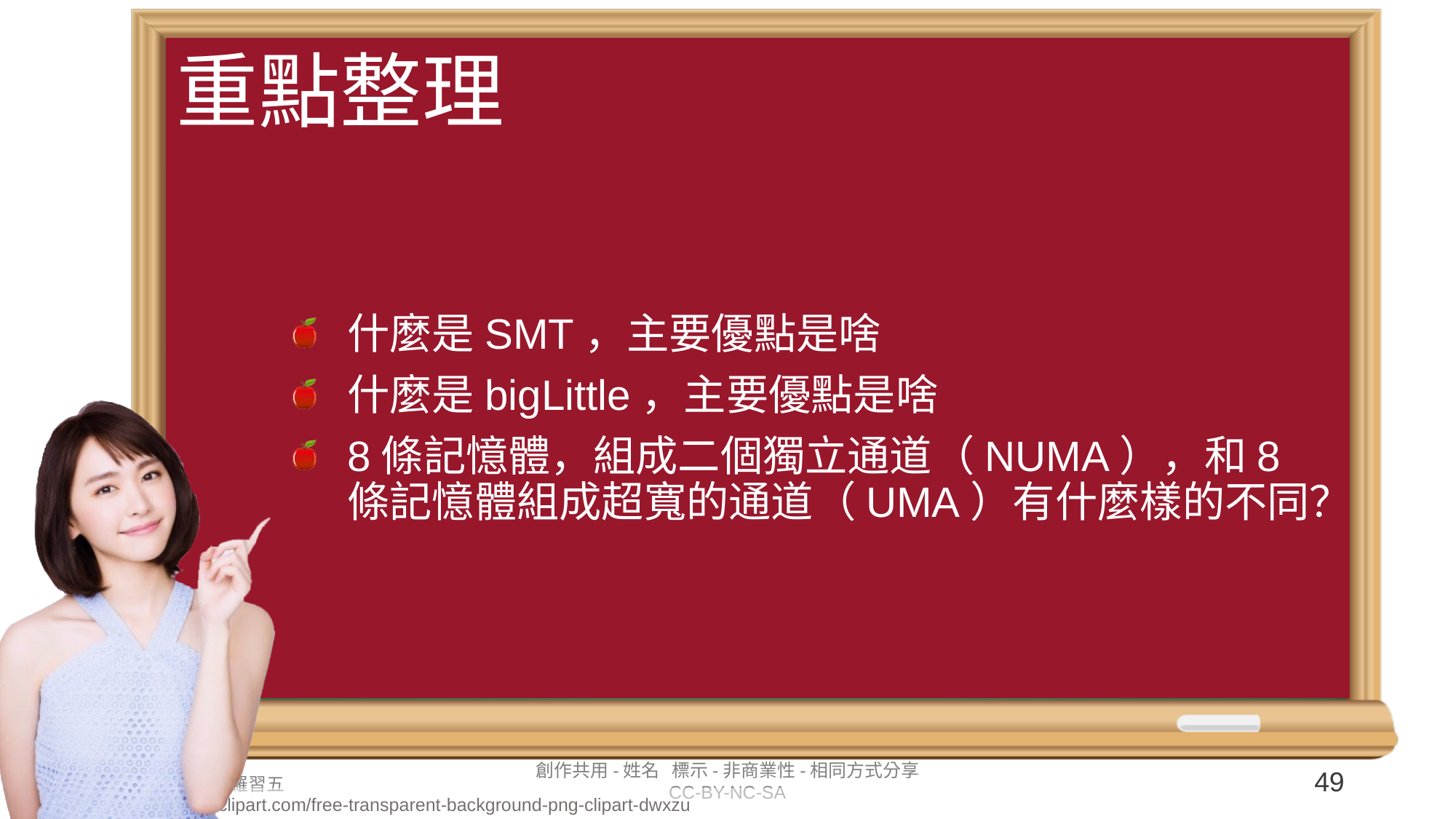

什麼是SMT，主要優點是啥
什麼是bigLittle，主要優點是啥
8條記憶體，組成二個獨立通道（NUMA），和8條記憶體組成超寬的通道（UMA）有什麼樣的不同？